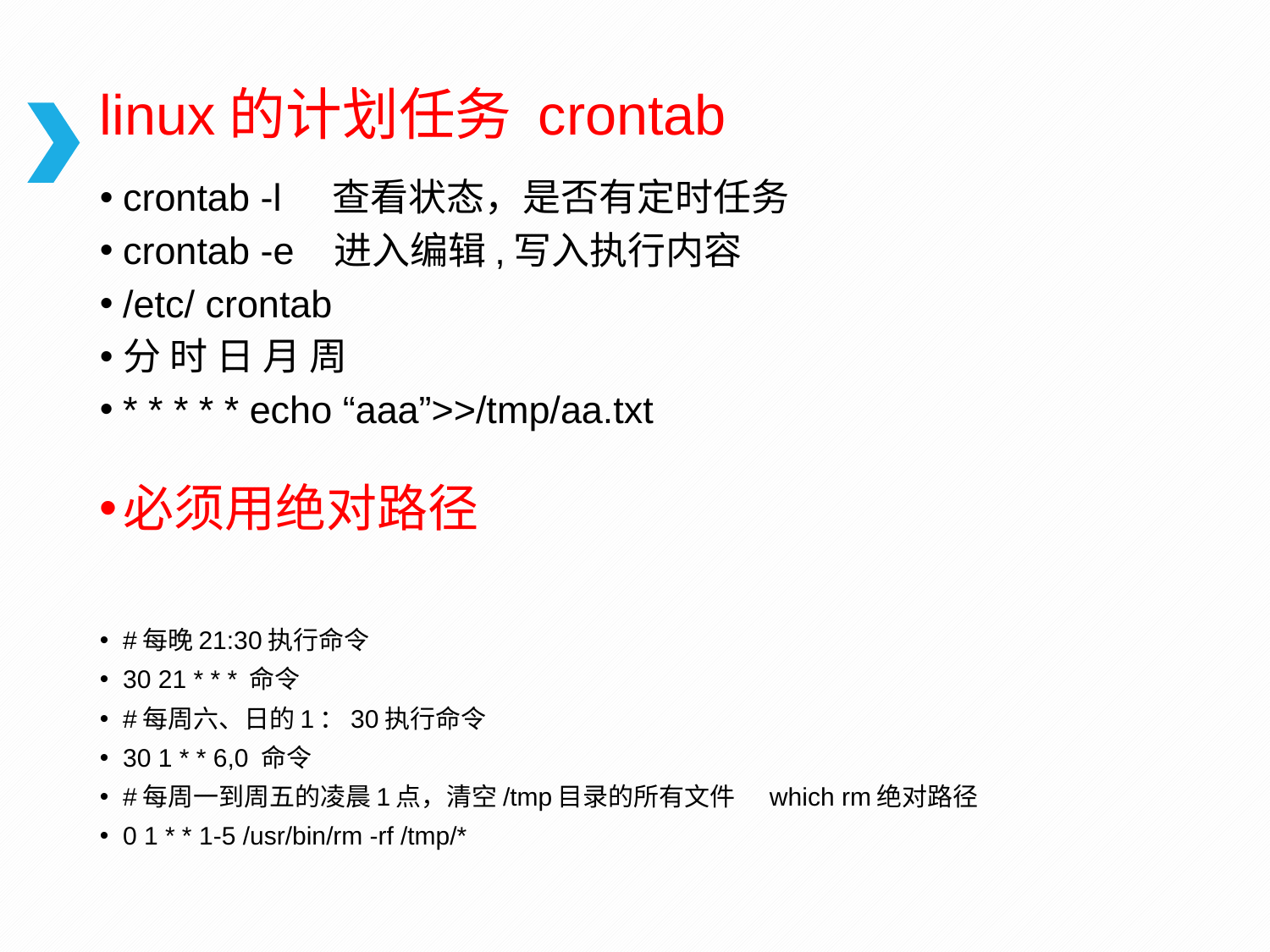

# linux的计划任务 crontab
crontab -l    查看状态，是否有定时任务
crontab -e   进入编辑,写入执行内容
/etc/ crontab
分 时 日 月 周
* * * * * echo “aaa”>>/tmp/aa.txt

必须用绝对路径

#每晚21:30执行命令
30 21 * * * 命令
#每周六、日的1：30执行命令
30 1 * * 6,0 命令
#每周一到周五的凌晨1点，清空/tmp目录的所有文件     which rm绝对路径
0 1 * * 1-5 /usr/bin/rm -rf /tmp/*